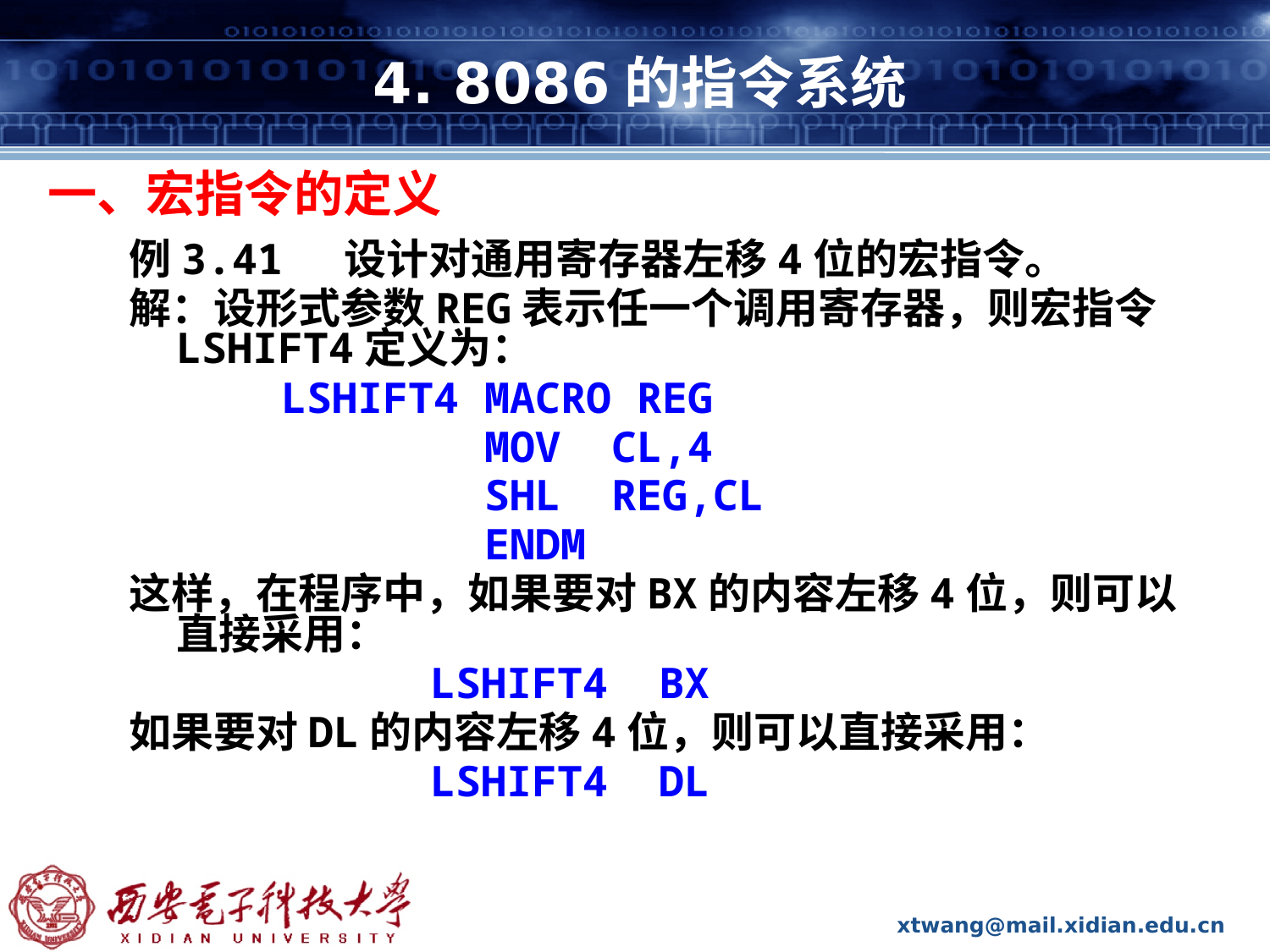

# 4. 8086的指令系统
一、宏指令的定义
例3.41  设计对通用寄存器左移4位的宏指令。
解：设形式参数REG表示任一个调用寄存器，则宏指令LSHIFT4定义为：
      LSHIFT4 MACRO REG
              MOV  CL,4
              SHL  REG,CL
              ENDM
这样，在程序中，如果要对BX的内容左移4位，则可以直接采用：
			LSHIFT4  BX
如果要对DL的内容左移4位，则可以直接采用：
			LSHIFT4  DL